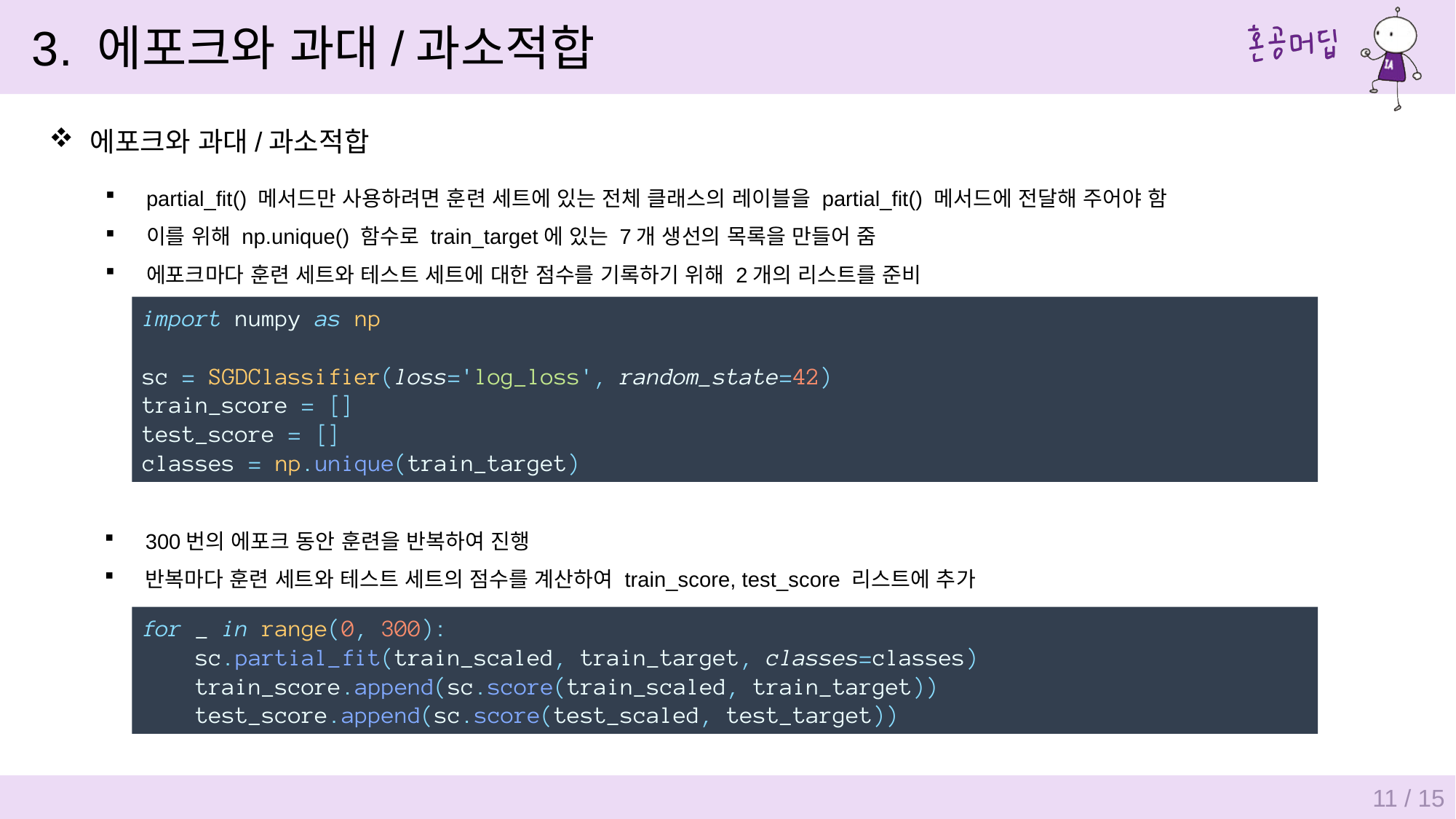

3. 에포크와 과대/과소적합
에포크와 과대/과소적합
partial_fit() 메서드만 사용하려면 훈련 세트에 있는 전체 클래스의 레이블을 partial_fit() 메서드에 전달해 주어야 함
이를 위해 np.unique() 함수로 train_target에 있는 7개 생선의 목록을 만들어 줌
에포크마다 훈련 세트와 테스트 세트에 대한 점수를 기록하기 위해 2개의 리스트를 준비
import numpy as np
sc = SGDClassifier(loss='log_loss', random_state=42)
train_score = []
test_score = []
classes = np.unique(train_target)
300번의 에포크 동안 훈련을 반복하여 진행
반복마다 훈련 세트와 테스트 세트의 점수를 계산하여 train_score, test_score 리스트에 추가
for _ in range(0, 300):
    sc.partial_fit(train_scaled, train_target, classes=classes)
    train_score.append(sc.score(train_scaled, train_target))
    test_score.append(sc.score(test_scaled, test_target))
11 / 15